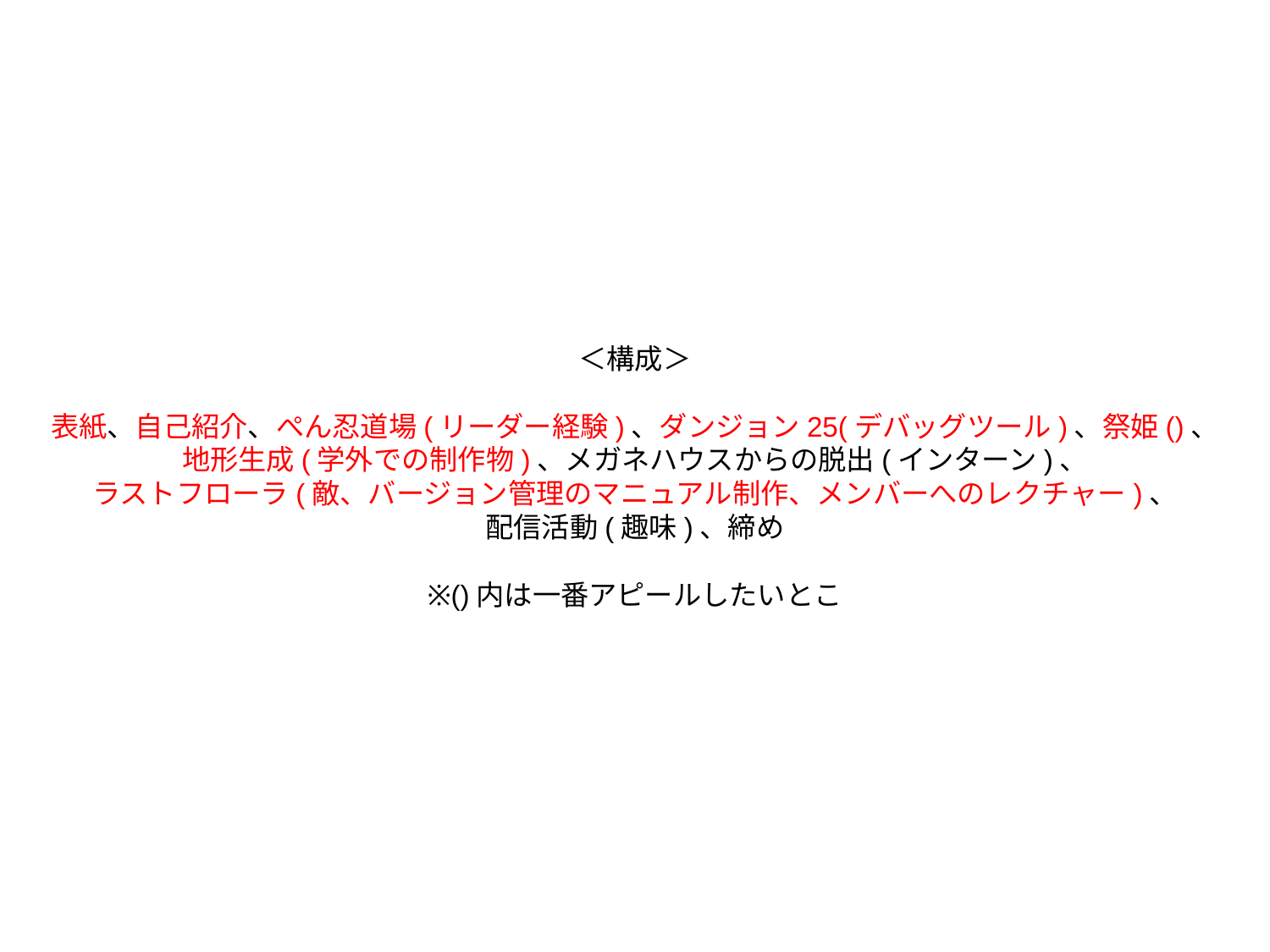

＜構成＞

表紙、自己紹介、ぺん忍道場(リーダー経験)、ダンジョン25(デバッグツール)、祭姫()、
地形生成(学外での制作物)、メガネハウスからの脱出(インターン)、
ラストフローラ(敵、バージョン管理のマニュアル制作、メンバーへのレクチャー)、
配信活動(趣味)、締め

※()内は一番アピールしたいとこ